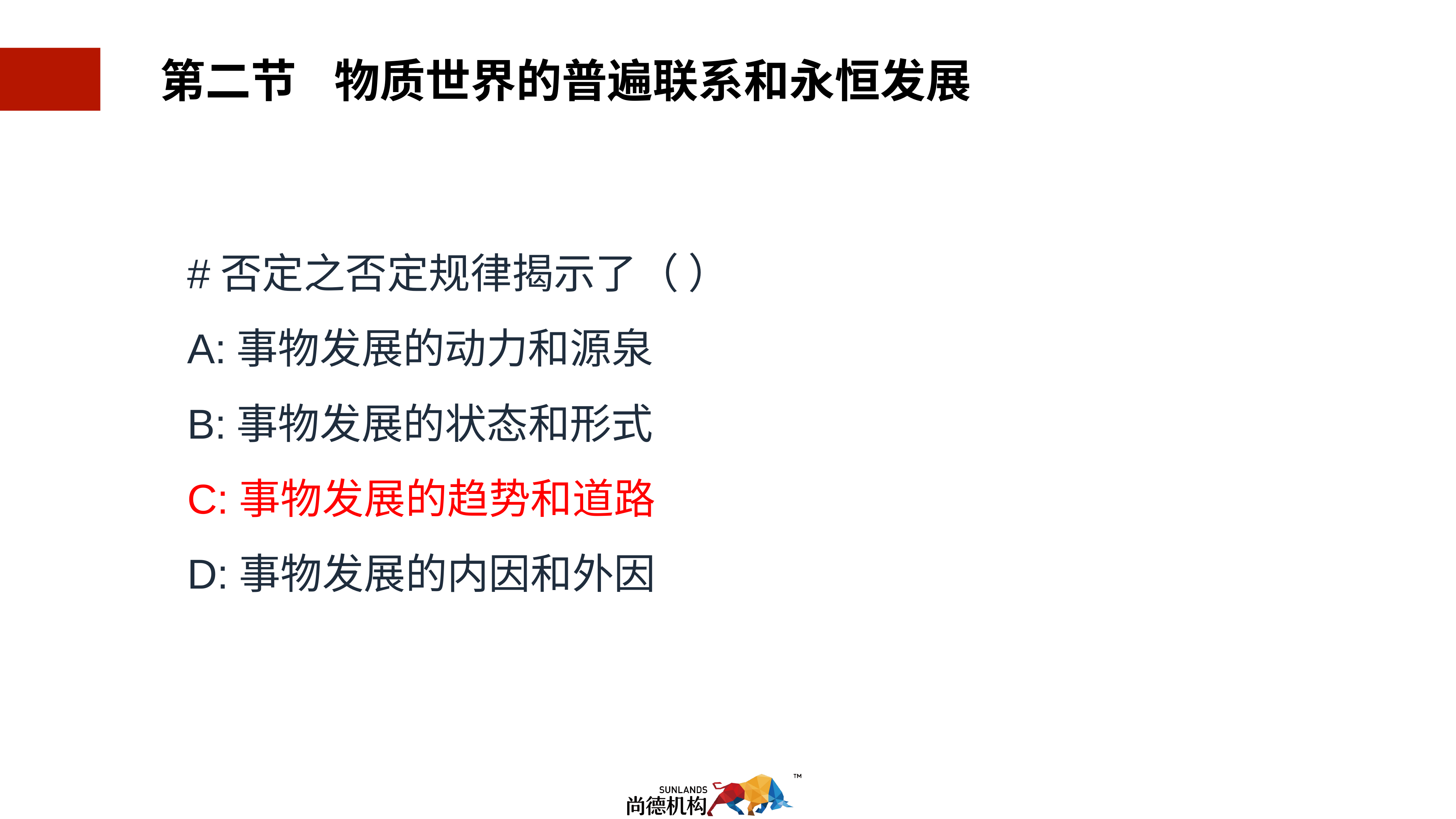

#否定之否定规律揭示了（ ）
A:事物发展的动力和源泉
B:​事物发展的状态和形式
C:事物发展的趋势和道路
D:事物发展的内因和外因